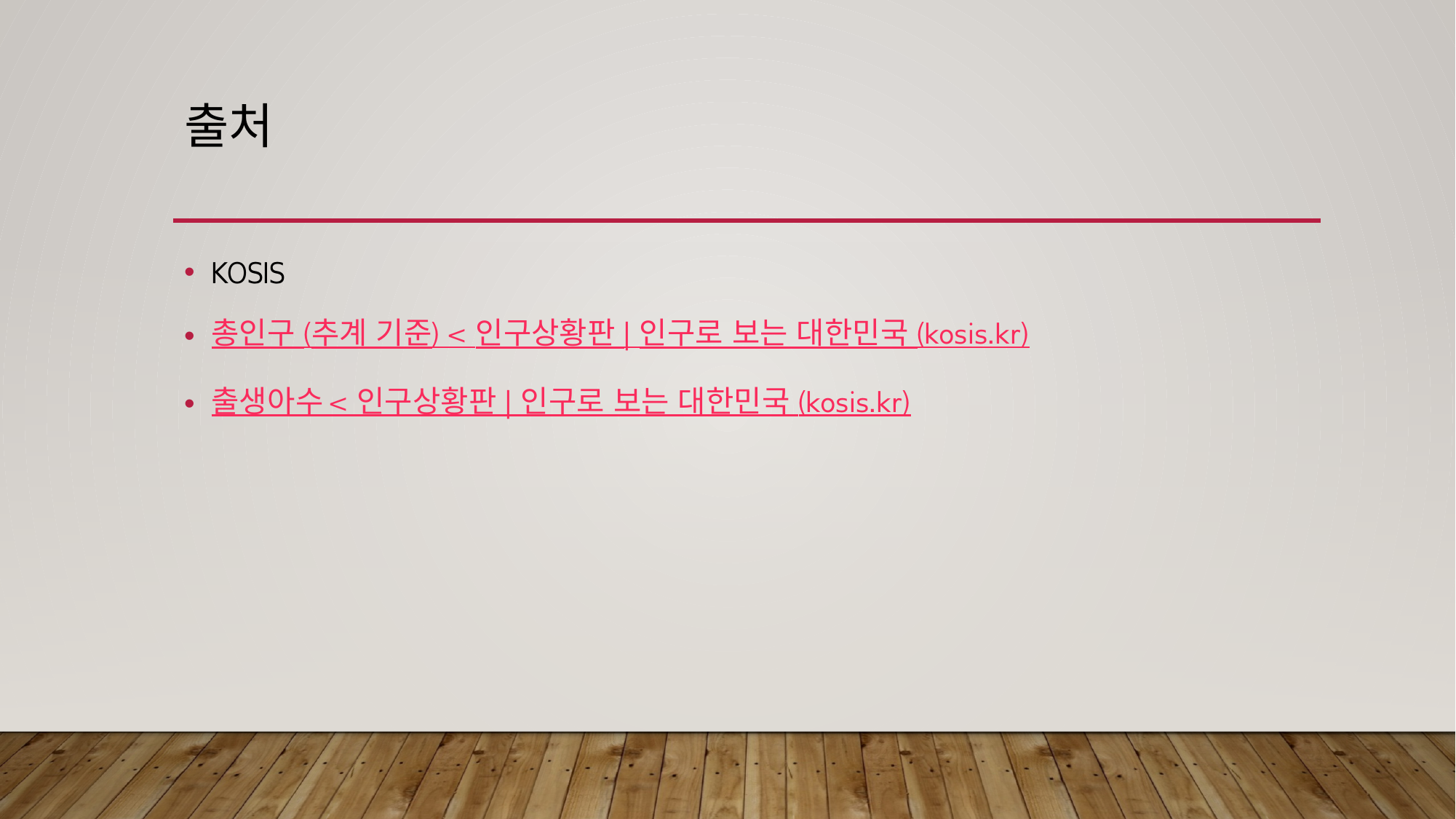

# 출처
KOSIS
총인구 (추계 기준) < 인구상황판 | 인구로 보는 대한민국 (kosis.kr)
출생아수 < 인구상황판 | 인구로 보는 대한민국 (kosis.kr)